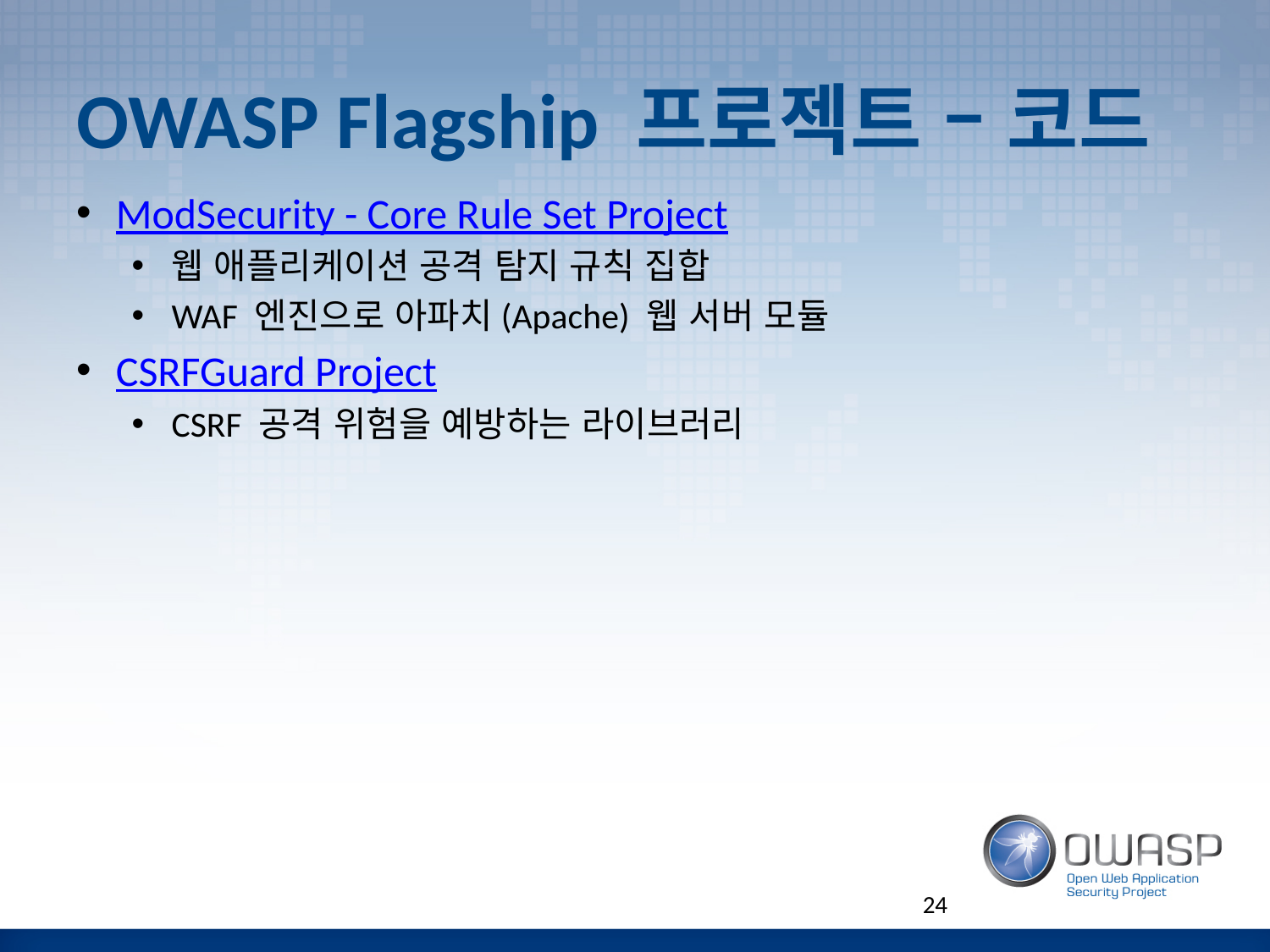

# OWASP Flagship 프로젝트 – 코드
ModSecurity - Core Rule Set Project
웹 애플리케이션 공격 탐지 규칙 집합
WAF 엔진으로 아파치(Apache) 웹 서버 모듈
CSRFGuard Project
CSRF 공격 위험을 예방하는 라이브러리
24